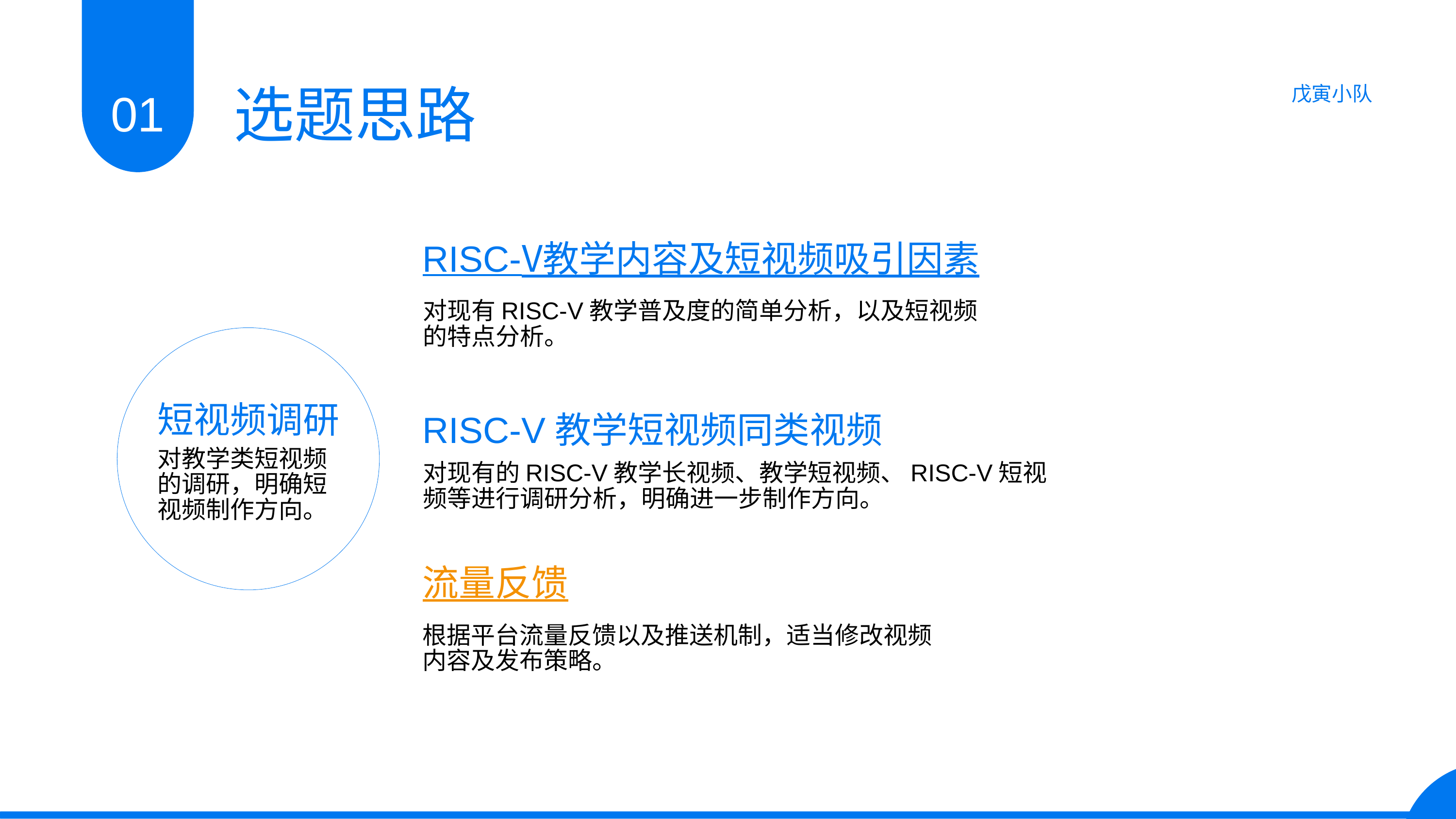

选题思路
01
戊寅小队
RISC-V教学内容及短视频吸引因素

对现有RISC-V教学普及度的简单分析，以及短视频的特点分析。

短视频调研
RISC-V教学短视频同类视频

对教学类短视频的调研，明确短视频制作方向。
对现有的RISC-V教学长视频、教学短视频、RISC-V短视频等进行调研分析，明确进一步制作方向。
流量反馈
根据平台流量反馈以及推送机制，适当修改视频内容及发布策略。